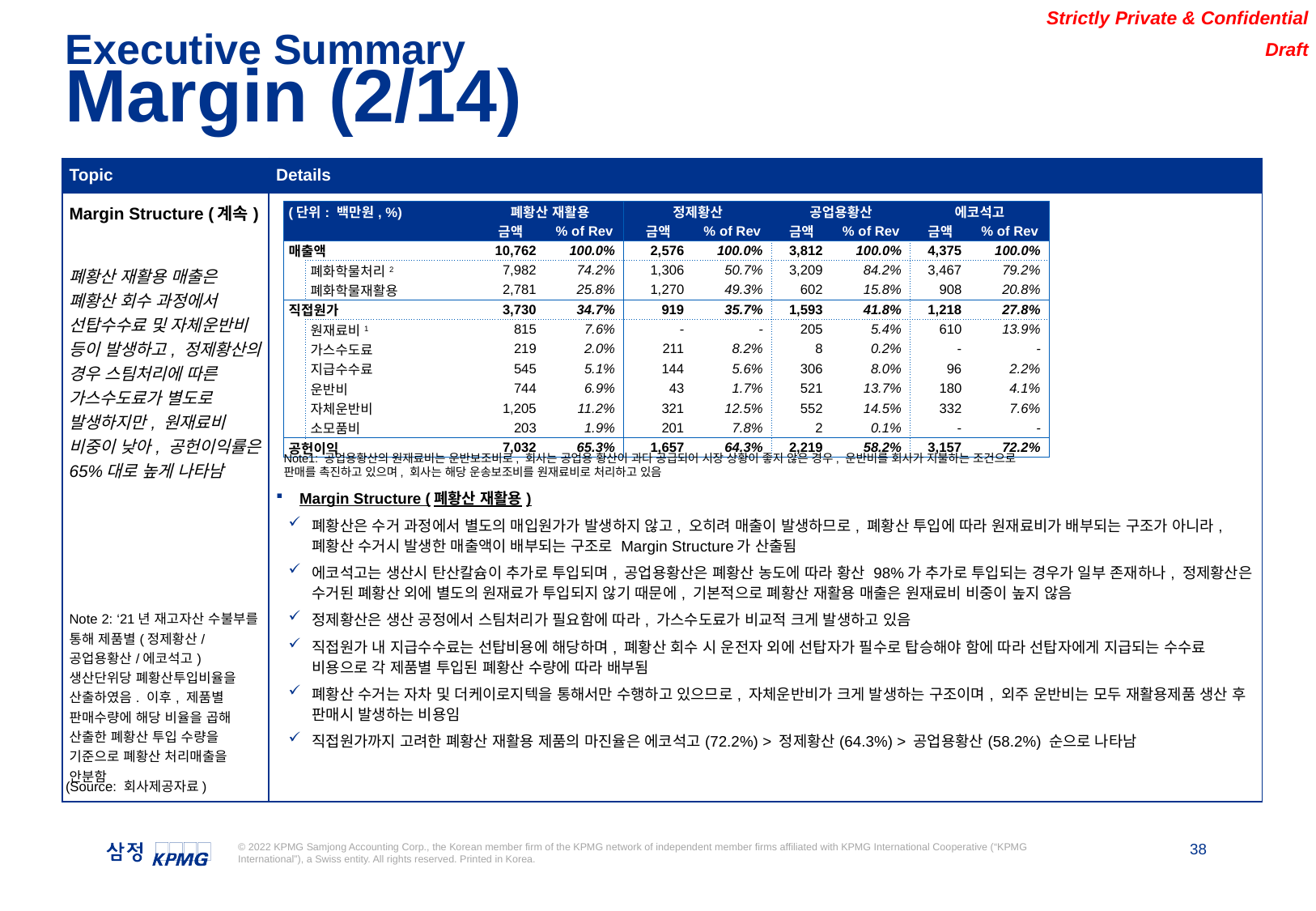

Executive Summary
Margin (2/14)
| Topic | Details |
| --- | --- |
| Margin Structure (계속) 폐황산 재활용 매출은 폐황산 회수 과정에서 선탑수수료 및 자체운반비 등이 발생하고, 정제황산의 경우 스팀처리에 따른 가스수도료가 별도로 발생하지만, 원재료비 비중이 낮아, 공헌이익률은 65%대로 높게 나타남 Note 2: ‘21년 재고자산 수불부를 통해 제품별(정제황산/공업용황산/에코석고) 생산단위당 폐황산투입비율을 산출하였음. 이후, 제품별 판매수량에 해당 비율을 곱해 산출한 폐황산 투입 수량을 기준으로 폐황산 처리매출을 안분함 | Margin Structure (폐황산 재활용) 폐황산은 수거 과정에서 별도의 매입원가가 발생하지 않고, 오히려 매출이 발생하므로, 폐황산 투입에 따라 원재료비가 배부되는 구조가 아니라, 폐황산 수거시 발생한 매출액이 배부되는 구조로 Margin Structure가 산출됨 에코석고는 생산시 탄산칼슘이 추가로 투입되며, 공업용황산은 폐황산 농도에 따라 황산 98%가 추가로 투입되는 경우가 일부 존재하나, 정제황산은 수거된 폐황산 외에 별도의 원재료가 투입되지 않기 때문에, 기본적으로 폐황산 재활용 매출은 원재료비 비중이 높지 않음 정제황산은 생산 공정에서 스팀처리가 필요함에 따라, 가스수도료가 비교적 크게 발생하고 있음 직접원가 내 지급수수료는 선탑비용에 해당하며, 폐황산 회수 시 운전자 외에 선탑자가 필수로 탑승해야 함에 따라 선탑자에게 지급되는 수수료 비용으로 각 제품별 투입된 폐황산 수량에 따라 배부됨 폐황산 수거는 자차 및 더케이로지텍을 통해서만 수행하고 있으므로, 자체운반비가 크게 발생하는 구조이며, 외주 운반비는 모두 재활용제품 생산 후 판매시 발생하는 비용임 직접원가까지 고려한 폐황산 재활용 제품의 마진율은 에코석고(72.2%) > 정제황산(64.3%) > 공업용황산(58.2%) 순으로 나타남 |
| (단위: 백만원, %) |  | 폐황산 재활용 |  | 정제황산 |  | 공업용황산 |  | 에코석고 |  |
| --- | --- | --- | --- | --- | --- | --- | --- | --- | --- |
|  |  | 금액 | % of Rev | 금액 | % of Rev | 금액 | % of Rev | 금액 | % of Rev |
| 매출액 |  | 10,762 | 100.0% | 2,576 | 100.0% | 3,812 | 100.0% | 4,375 | 100.0% |
|  | 폐화학물처리2 | 7,982 | 74.2% | 1,306 | 50.7% | 3,209 | 84.2% | 3,467 | 79.2% |
|  | 폐화학물재활용 | 2,781 | 25.8% | 1,270 | 49.3% | 602 | 15.8% | 908 | 20.8% |
| 직접원가 |  | 3,730 | 34.7% | 919 | 35.7% | 1,593 | 41.8% | 1,218 | 27.8% |
|  | 원재료비1 | 815 | 7.6% | - | - | 205 | 5.4% | 610 | 13.9% |
|  | 가스수도료 | 219 | 2.0% | 211 | 8.2% | 8 | 0.2% | - | - |
|  | 지급수수료 | 545 | 5.1% | 144 | 5.6% | 306 | 8.0% | 96 | 2.2% |
|  | 운반비 | 744 | 6.9% | 43 | 1.7% | 521 | 13.7% | 180 | 4.1% |
|  | 자체운반비 | 1,205 | 11.2% | 321 | 12.5% | 552 | 14.5% | 332 | 7.6% |
|  | 소모품비 | 203 | 1.9% | 201 | 7.8% | 2 | 0.1% | - | - |
| 공헌이익 |  | 7,032 | 65.3% | 1,657 | 64.3% | 2,219 | 58.2% | 3,157 | 72.2% |
Note1: 공업용황산의 원재료비는 운반보조비로, 회사는 공업용 황산이 과다 공급되어 시장 상황이 좋지 않은 경우, 운반비를 회사가 지불하는 조건으로 판매를 촉진하고 있으며, 회사는 해당 운송보조비를 원재료비로 처리하고 있음

(Source: 회사제공자료)